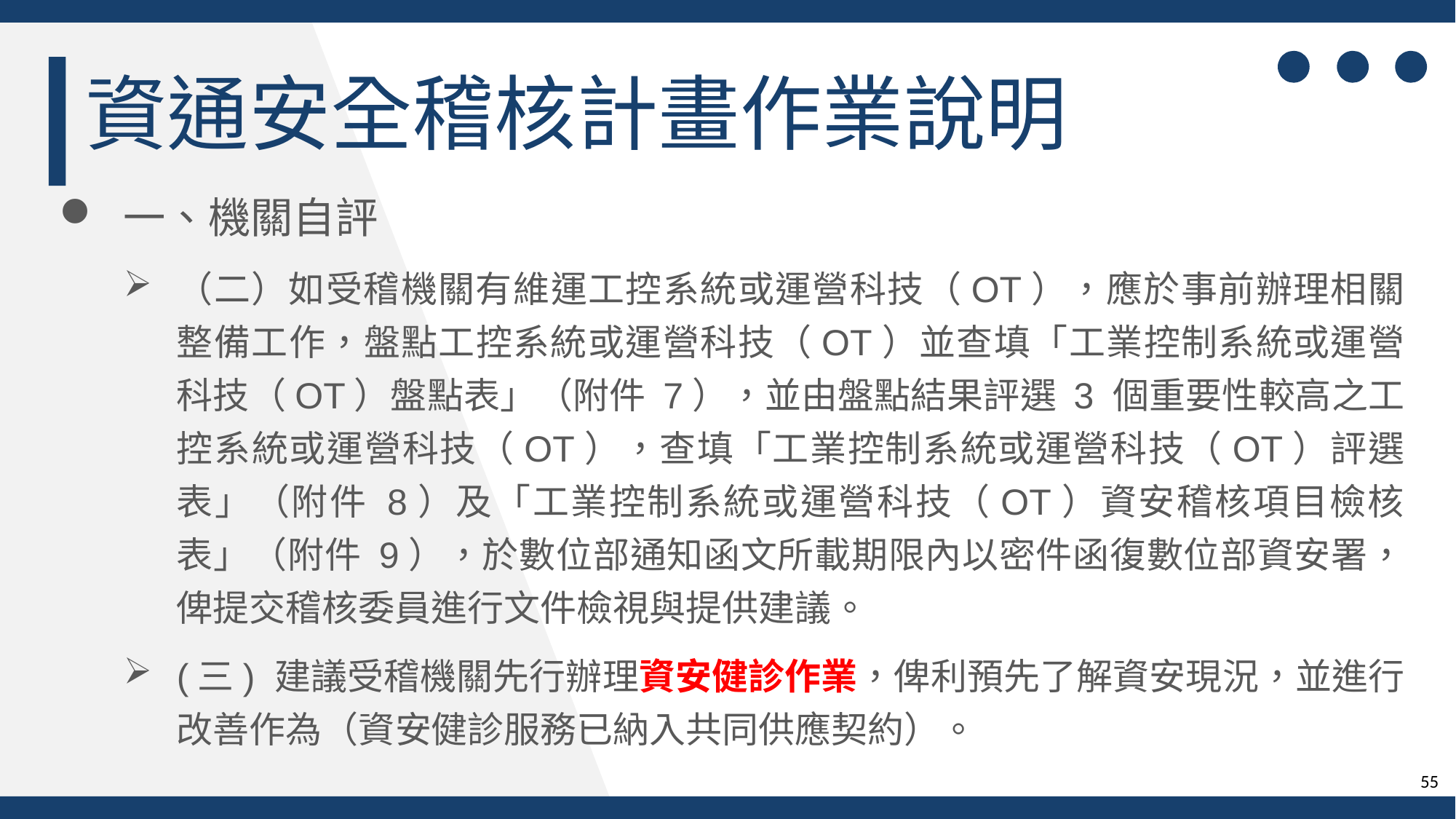

資通安全稽核計畫作業說明
一、機關自評
（二）如受稽機關有維運工控系統或運營科技（OT），應於事前辦理相關整備工作，盤點工控系統或運營科技（OT）並查填「工業控制系統或運營科技（OT）盤點表」（附件 7），並由盤點結果評選 3 個重要性較高之工控系統或運營科技（OT），查填「工業控制系統或運營科技（OT）評選表」（附件 8）及「工業控制系統或運營科技（OT）資安稽核項目檢核表」（附件 9），於數位部通知函文所載期限內以密件函復數位部資安署，俾提交稽核委員進行文件檢視與提供建議。
(三) 建議受稽機關先行辦理資安健診作業，俾利預先了解資安現況，並進行改善作為（資安健診服務已納入共同供應契約）。